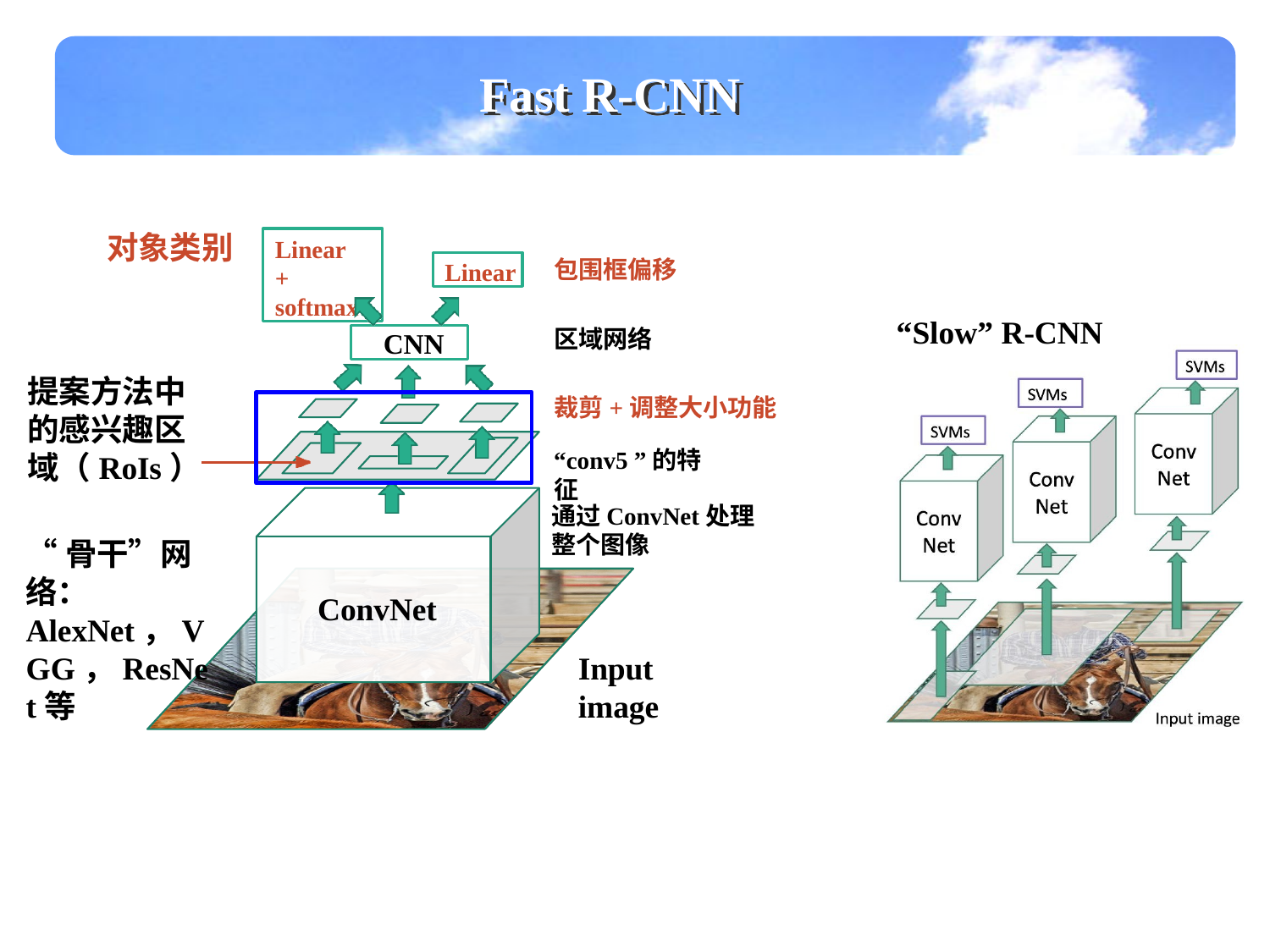

Fast R-CNN
对象类别
Linear +  softmax
包围框偏移
Linear

“Slow” R-CNN
区域网络
CNN

提案方法中的感兴趣区域（RoIs）
裁剪+调整大小功能

“conv5 ”的特征

通过ConvNet处理整个图像
“骨干”网络：AlexNet，VGG，ResNet等
ConvNet
Input image